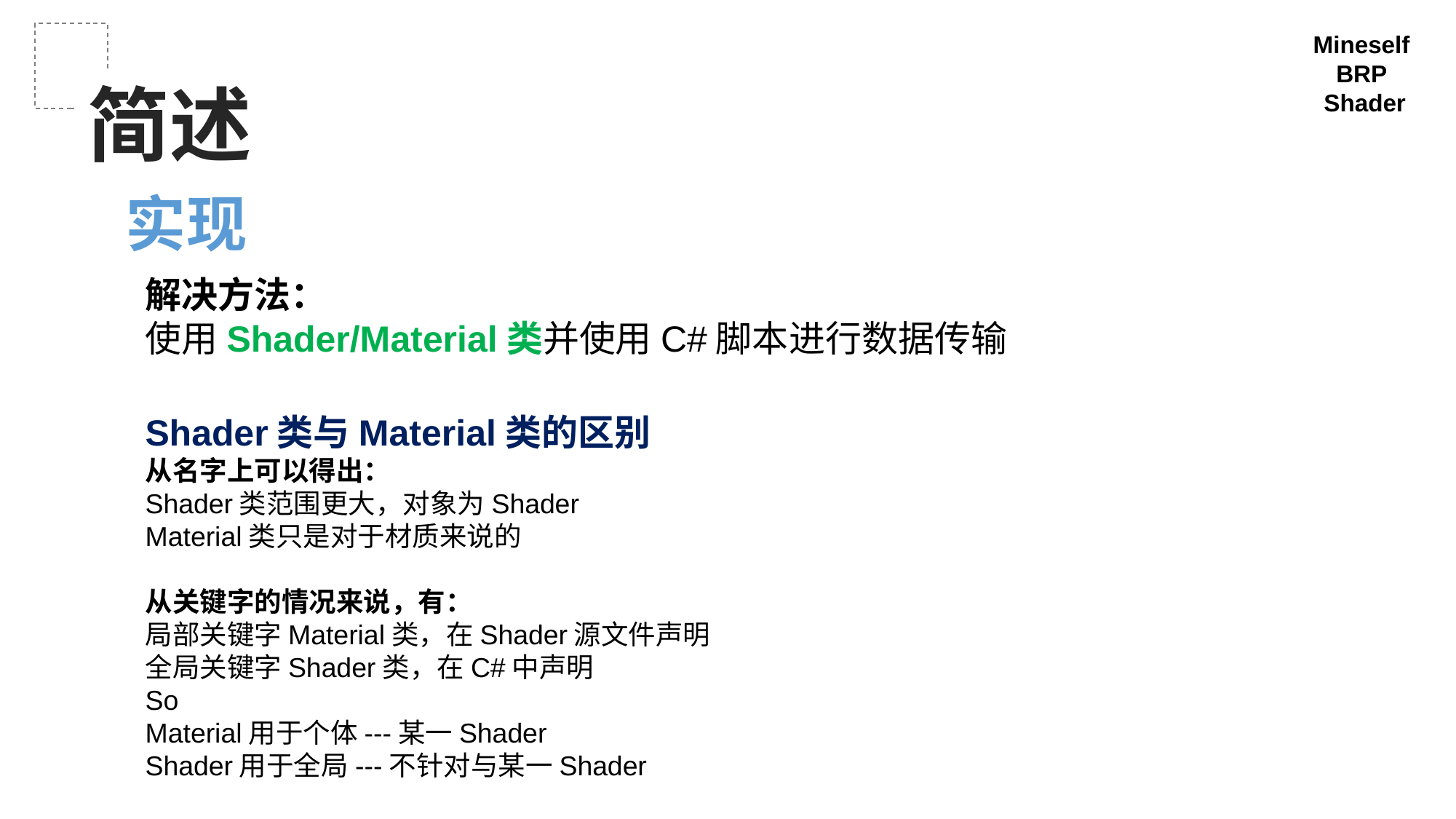

Mineself
BRP
Shader

简述
实现
解决方法：
使用Shader/Material类并使用C#脚本进行数据传输
Shader类与Material类的区别
从名字上可以得出：
Shader类范围更大，对象为Shader
Material类只是对于材质来说的

从关键字的情况来说，有：
局部关键字Material类，在Shader源文件声明
全局关键字Shader类，在C#中声明
So
Material用于个体---某一Shader
Shader用于全局---不针对与某一Shader